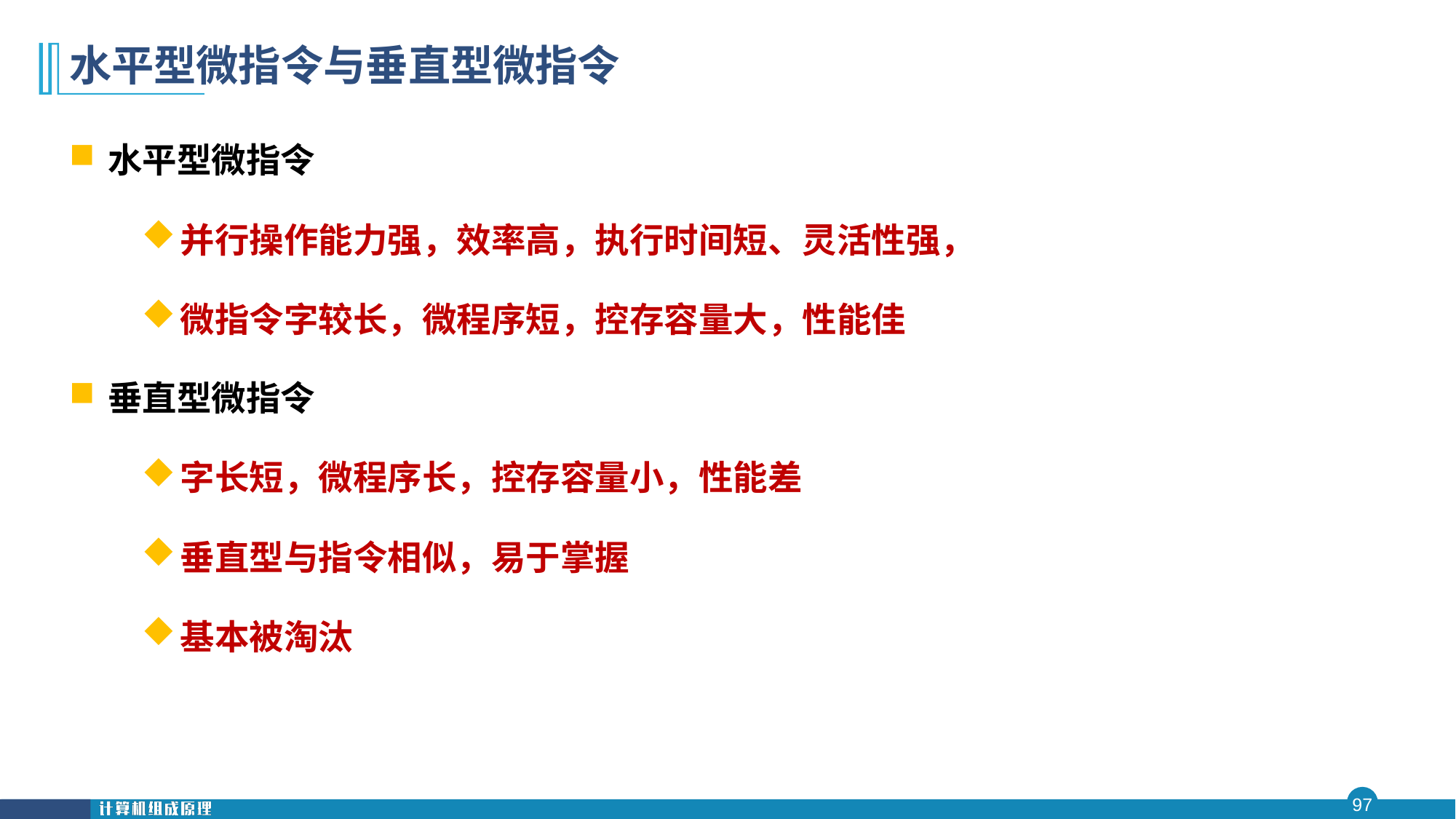

# 水平型微指令与垂直型微指令
水平型微指令
并行操作能力强，效率高，执行时间短、灵活性强，
微指令字较长，微程序短，控存容量大，性能佳
垂直型微指令
字长短，微程序长，控存容量小，性能差
垂直型与指令相似，易于掌握
基本被淘汰